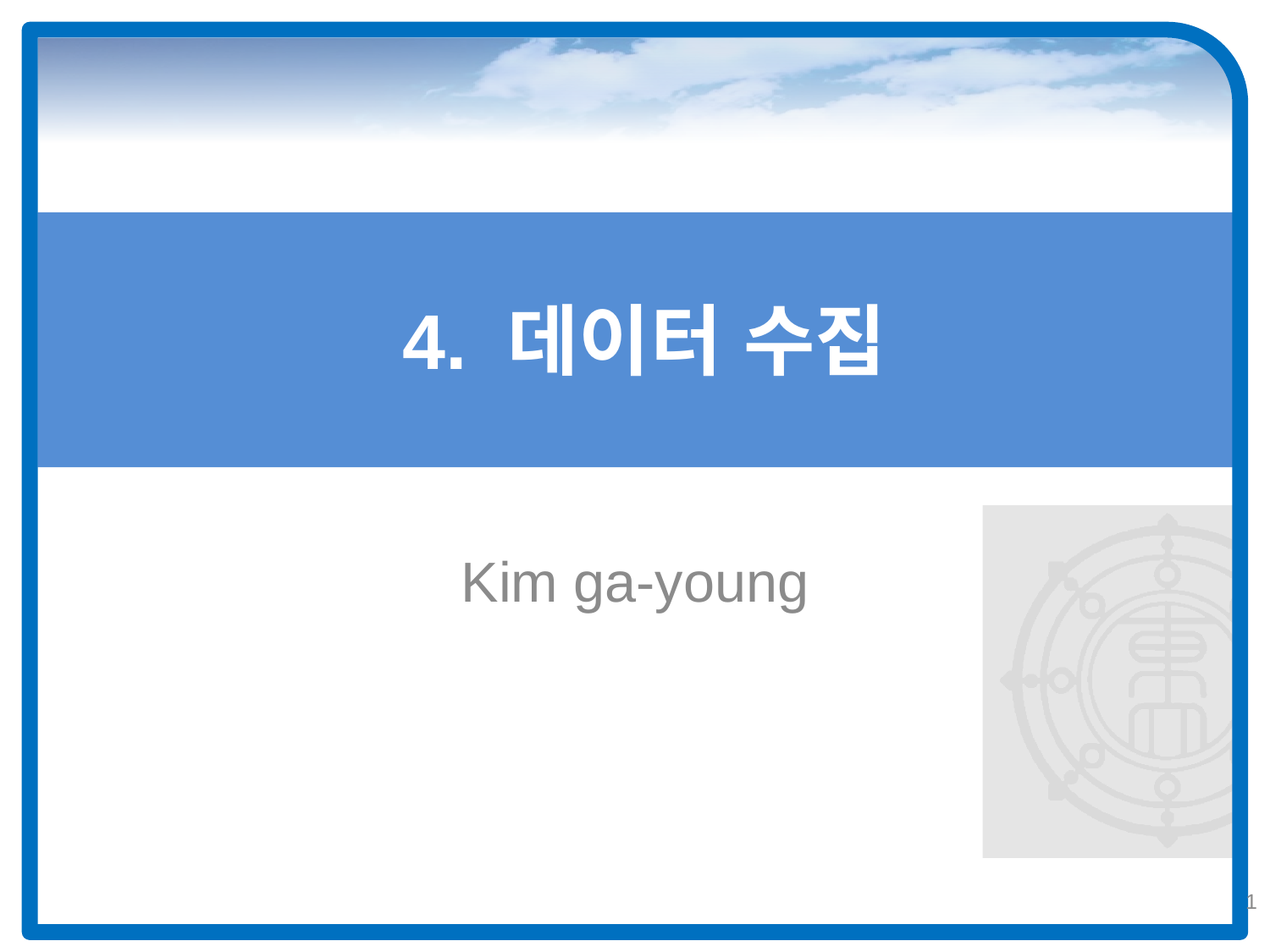

# 4. 데이터 수집
Kim ga-young
1